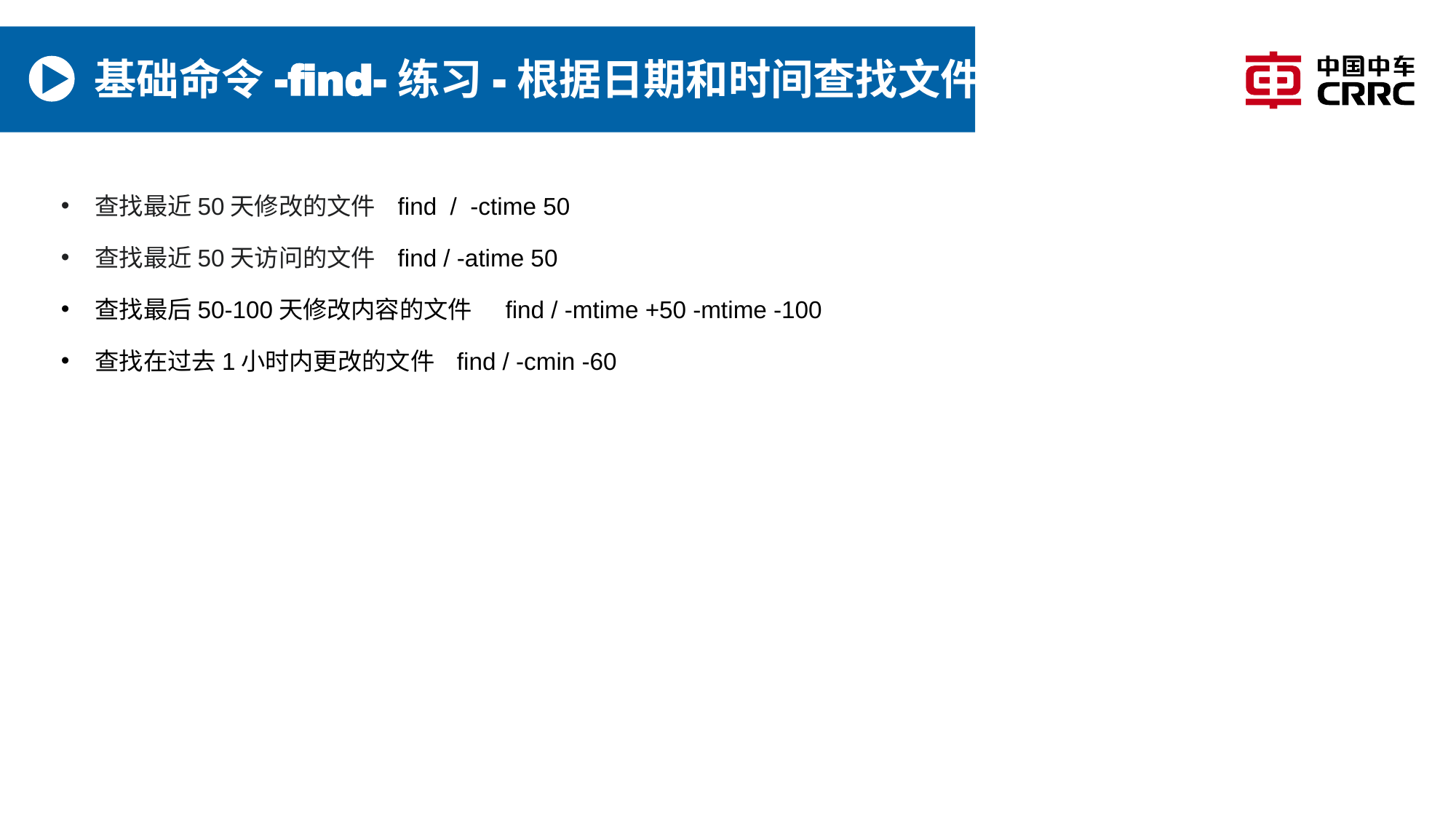

# 基础命令-find-练习-根据日期和时间查找文件
查找最近50天修改的文件   find  /  -ctime 50
查找最近50天访问的文件   find / -atime 50
查找最后50-100天修改内容的文件     find / -mtime +50 -mtime -100
查找在过去1小时内更改的文件   find / -cmin -60
7